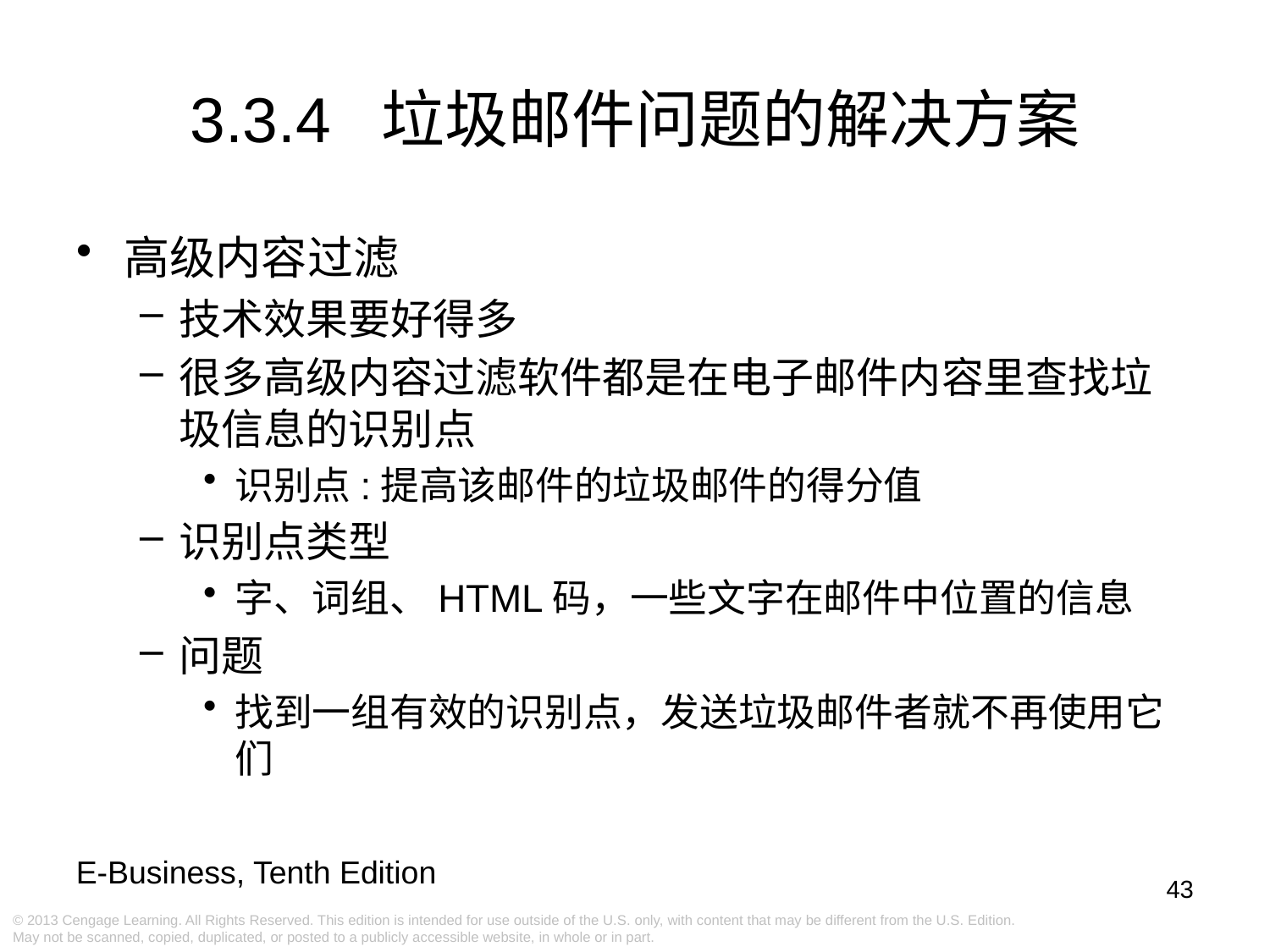

# 3.3.4  垃圾邮件问题的解决方案
高级内容过滤
技术效果要好得多
很多高级内容过滤软件都是在电子邮件内容里查找垃圾信息的识别点
识别点:提高该邮件的垃圾邮件的得分值
识别点类型
字、词组、HTML码，一些文字在邮件中位置的信息
问题
找到一组有效的识别点，发送垃圾邮件者就不再使用它们
43